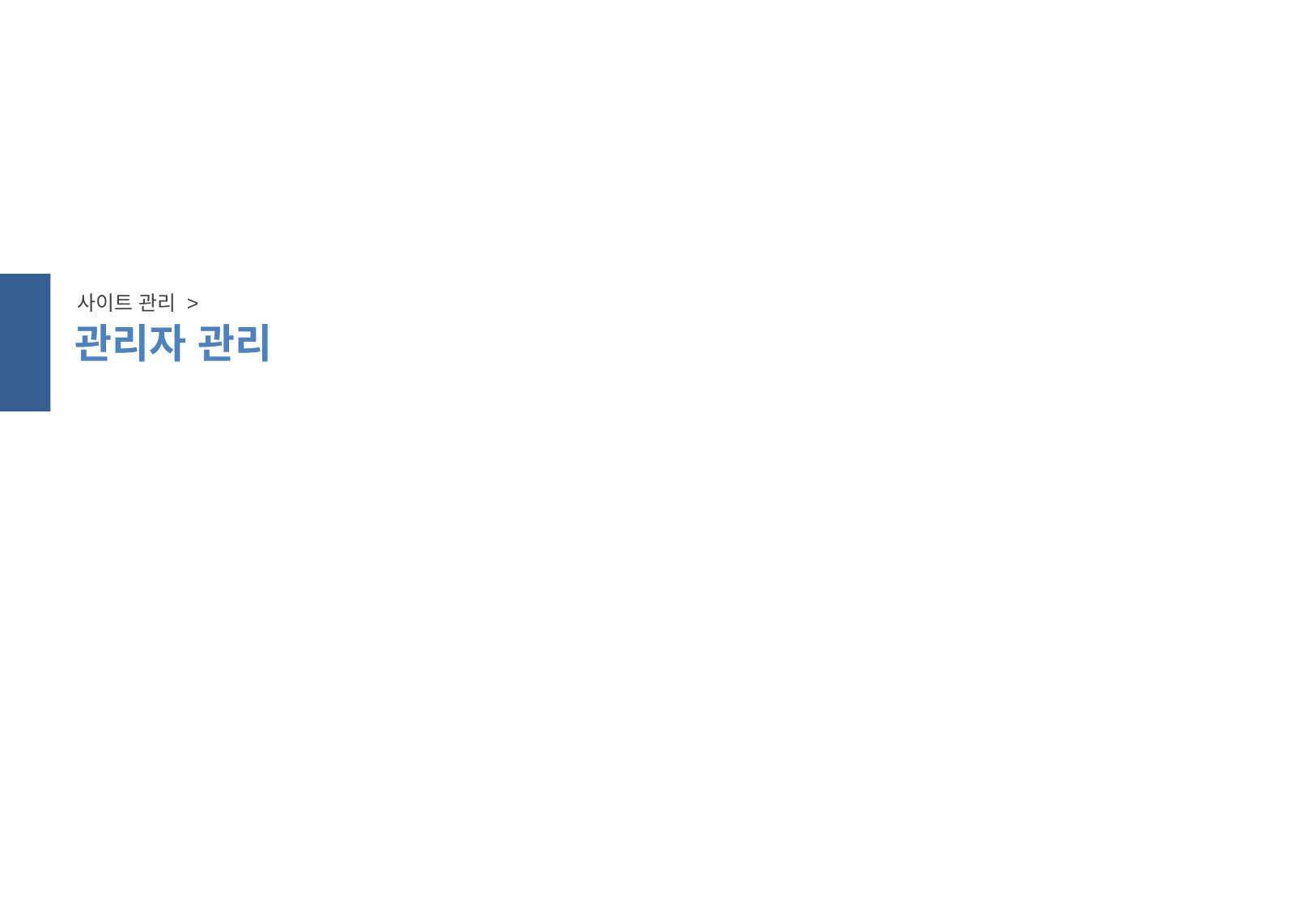

스크롤 방지

사이트 관리 >
관리자 관리
스크롤 방지